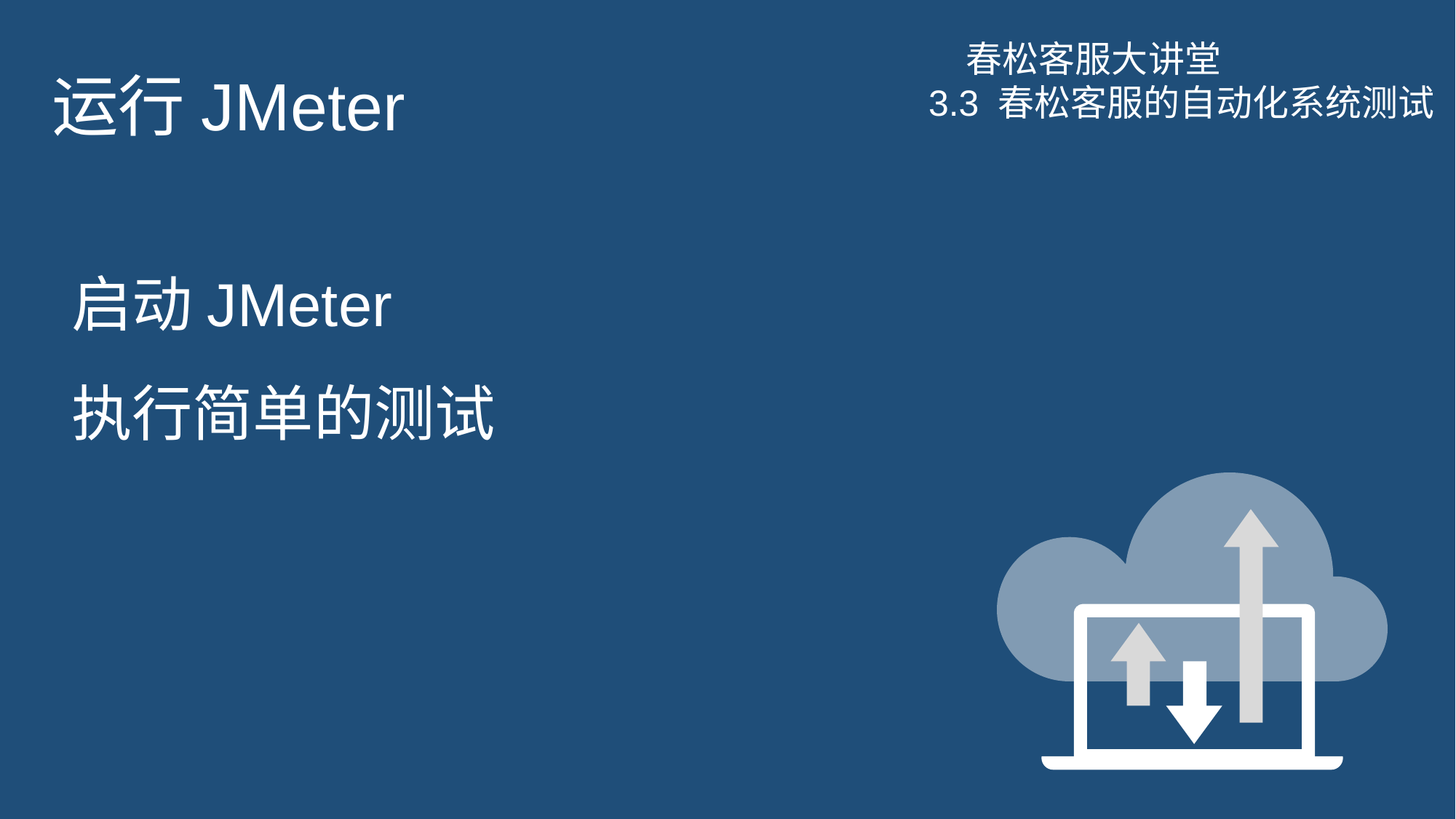

# 运行JMeter
春松客服大讲堂
3.3 春松客服的自动化系统测试
启动JMeter
执行简单的测试